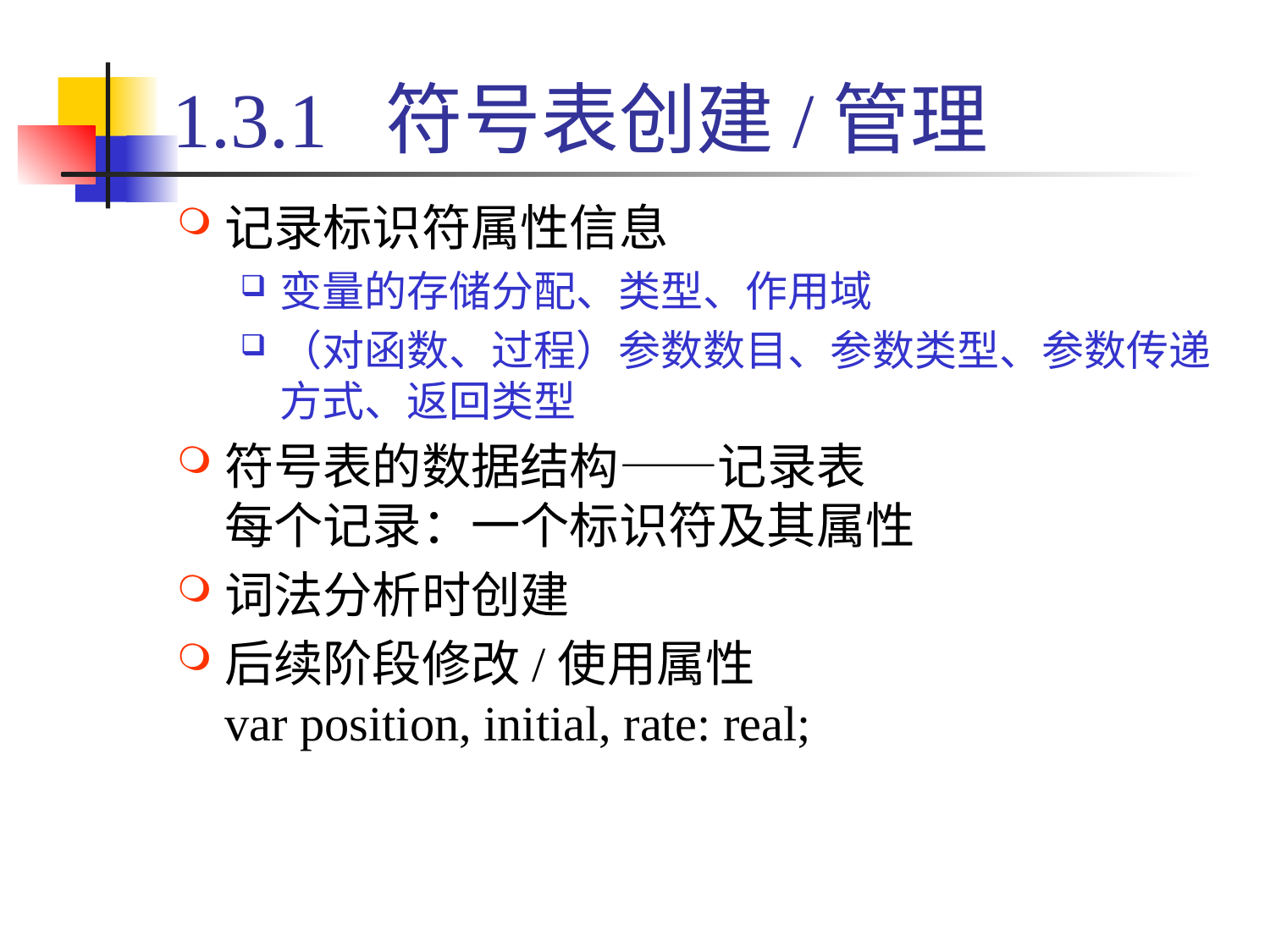

# 1.3.1  符号表创建/管理
记录标识符属性信息
变量的存储分配、类型、作用域
（对函数、过程）参数数目、参数类型、参数传递方式、返回类型
符号表的数据结构——记录表
每个记录：一个标识符及其属性
词法分析时创建
后续阶段修改/使用属性
var position, initial, rate: real;